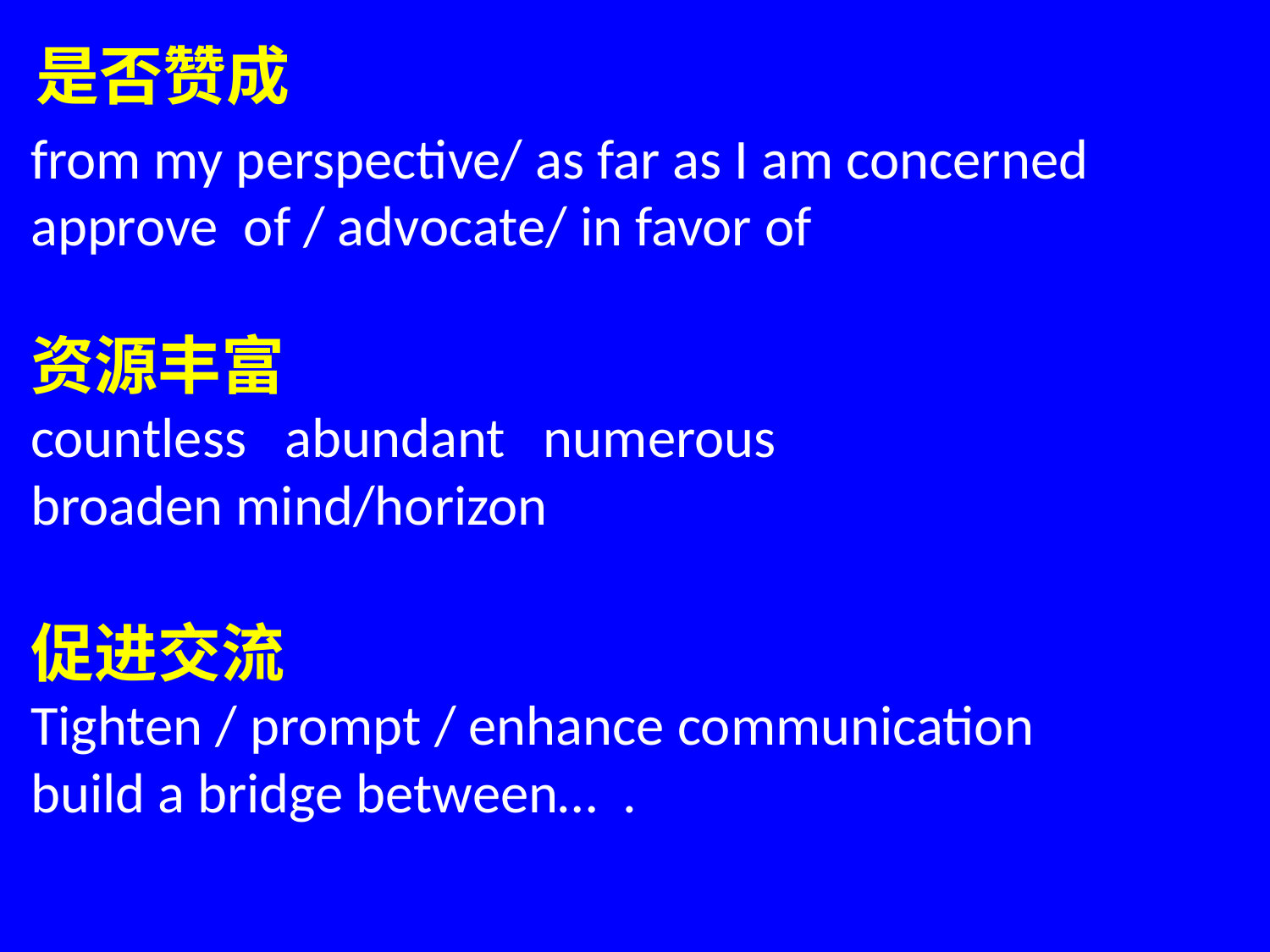

是否赞成
from my perspective/ as far as I am concerned
approve  of / advocate/ in favor of

资源丰富
countless   abundant   numerous
broaden mind/horizon

促进交流
Tighten / prompt / enhance communication
build a bridge between…  .